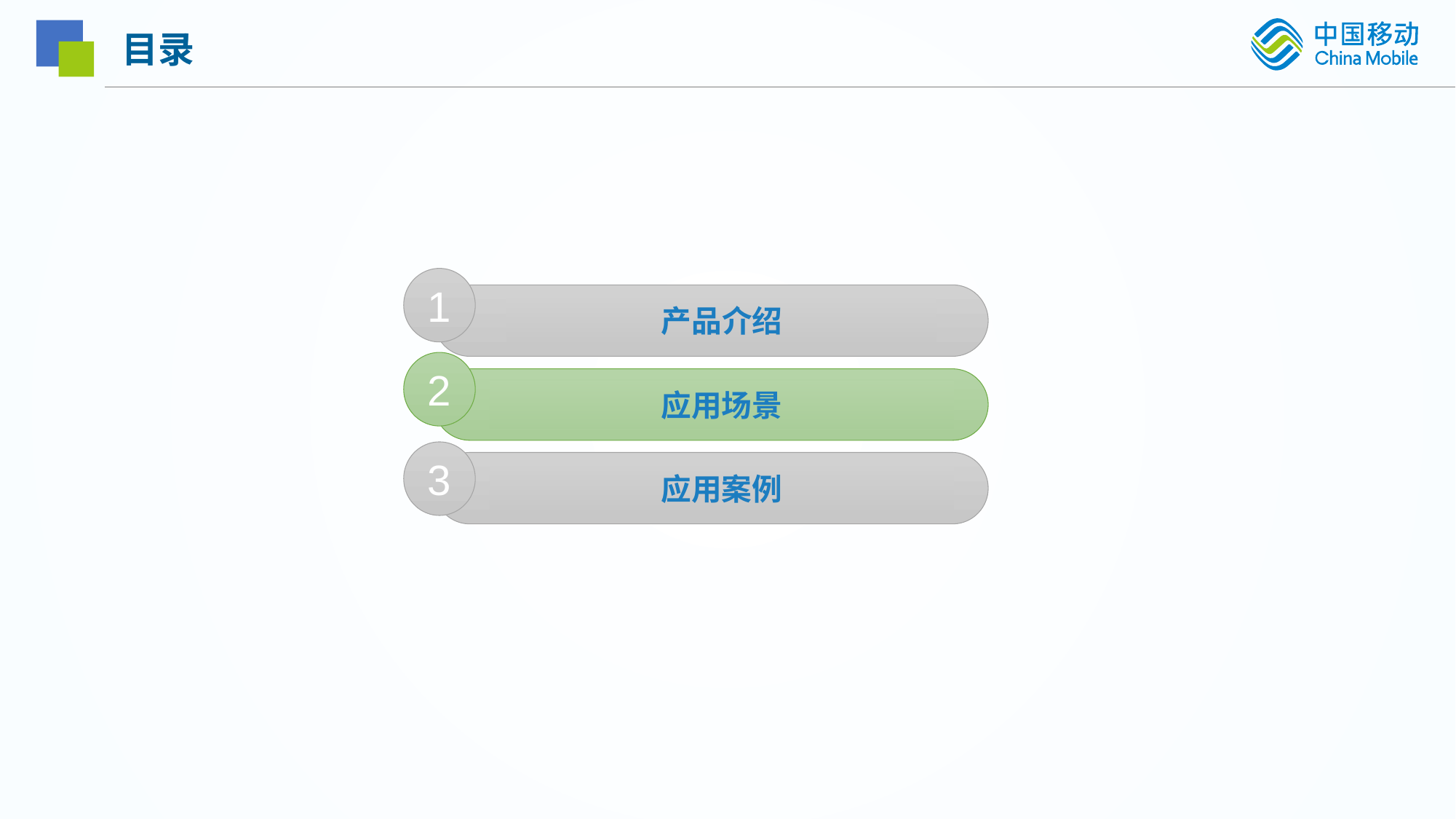

目录
1

产品介绍
2

应用场景
3

应用案例